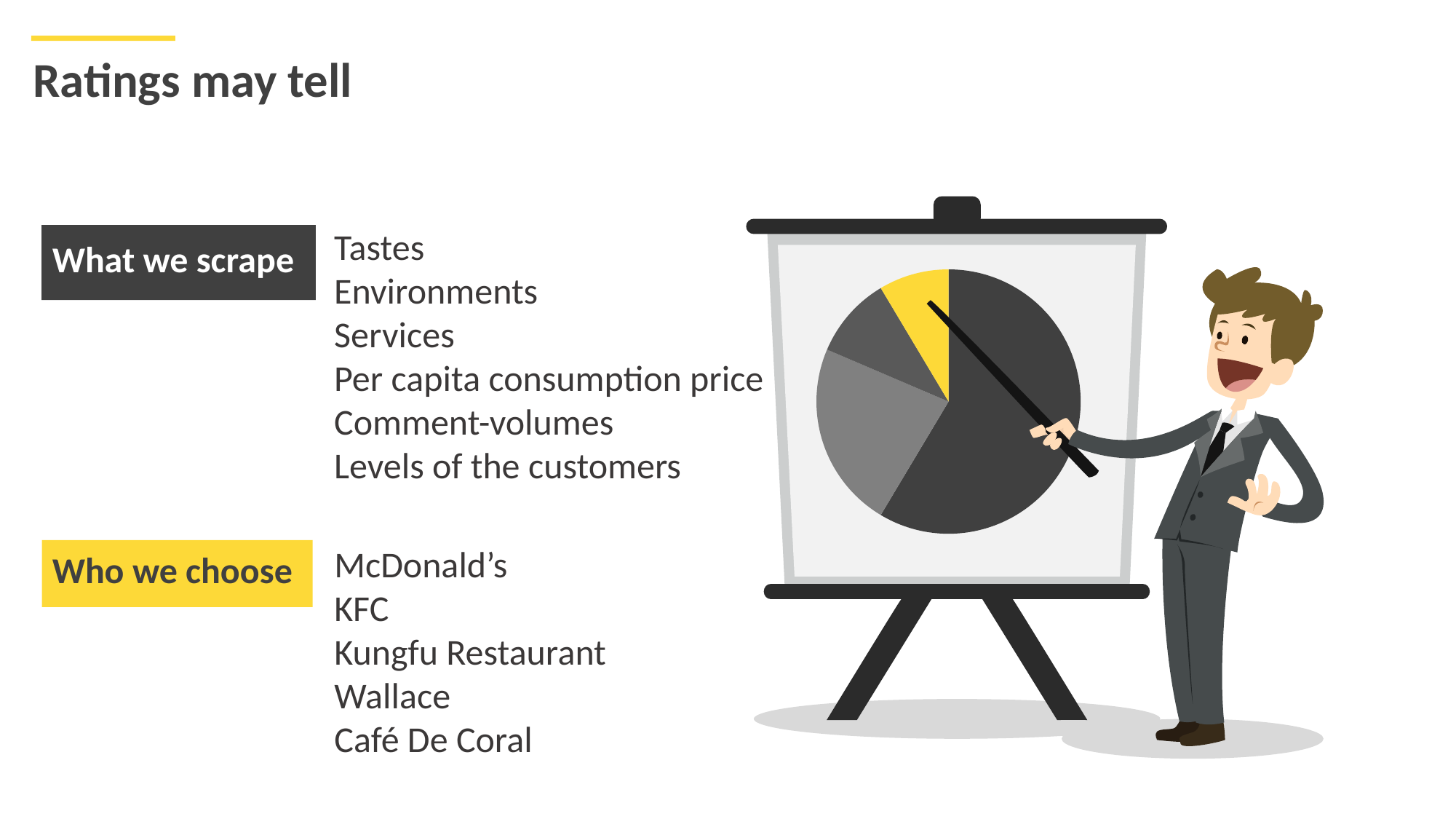

Ratings may tell

Tastes
Environments
Services
Per capita consumption price
Comment-volumes
Levels of the customers

What we scrape

### Chart

| Category | 销售额 |
|---|---|
| 第一季度 | 8.2 |
| 第二季度 | 3.2 |
| 第三季度 | 1.4 |
| 第四季度 | 1.2 |
McDonald’s
KFC
Kungfu Restaurant
Wallace
Café De Coral

Who we choose